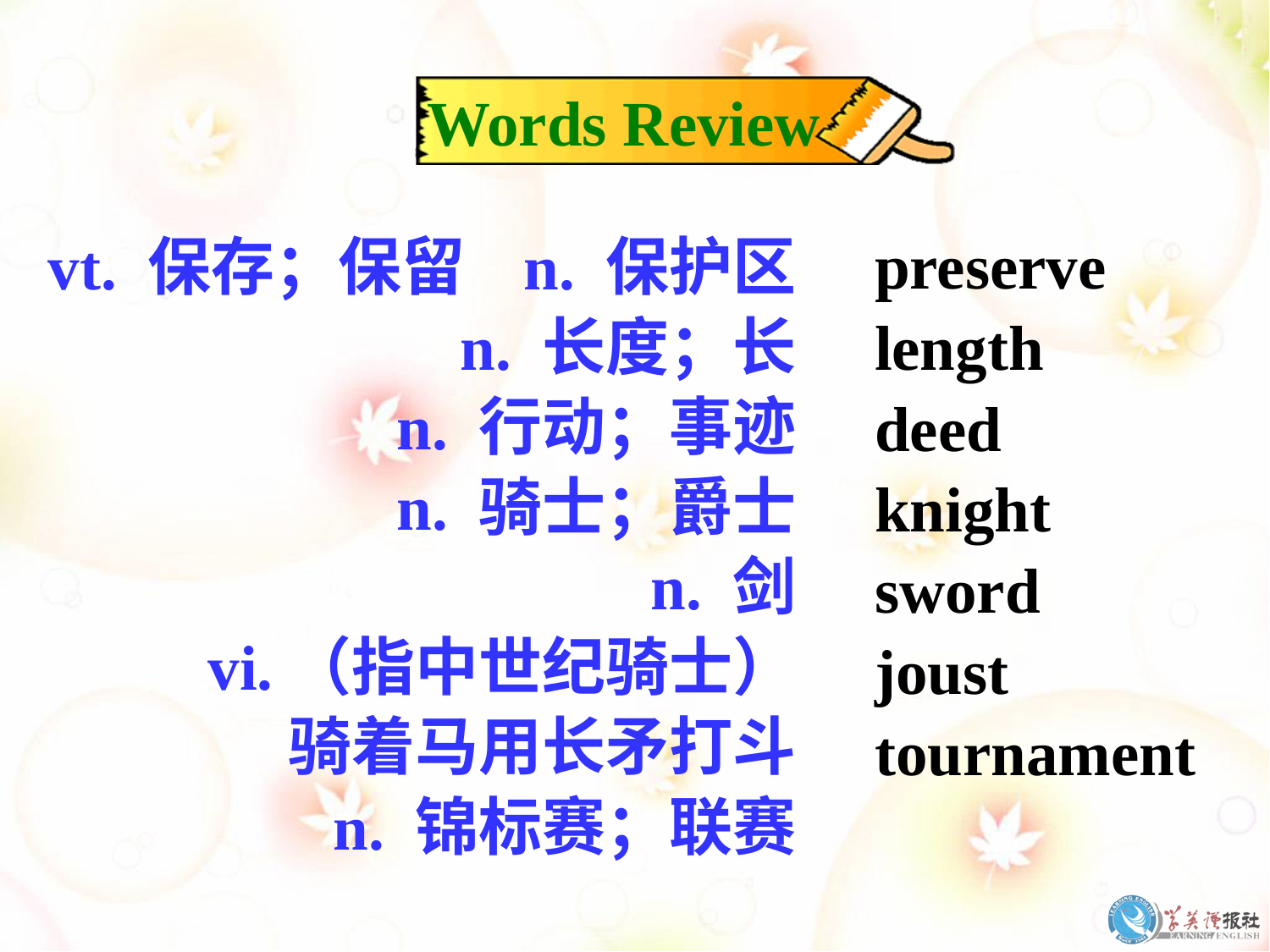

Words Review
preserve
length
deed
knight
sword
joust
tournament
vt. 保存；保留   n. 保护区
n. 长度；长
n. 行动；事迹
n. 骑士；爵士
n. 剑
vi.（指中世纪骑士）
      骑着马用长矛打斗
n. 锦标赛；联赛